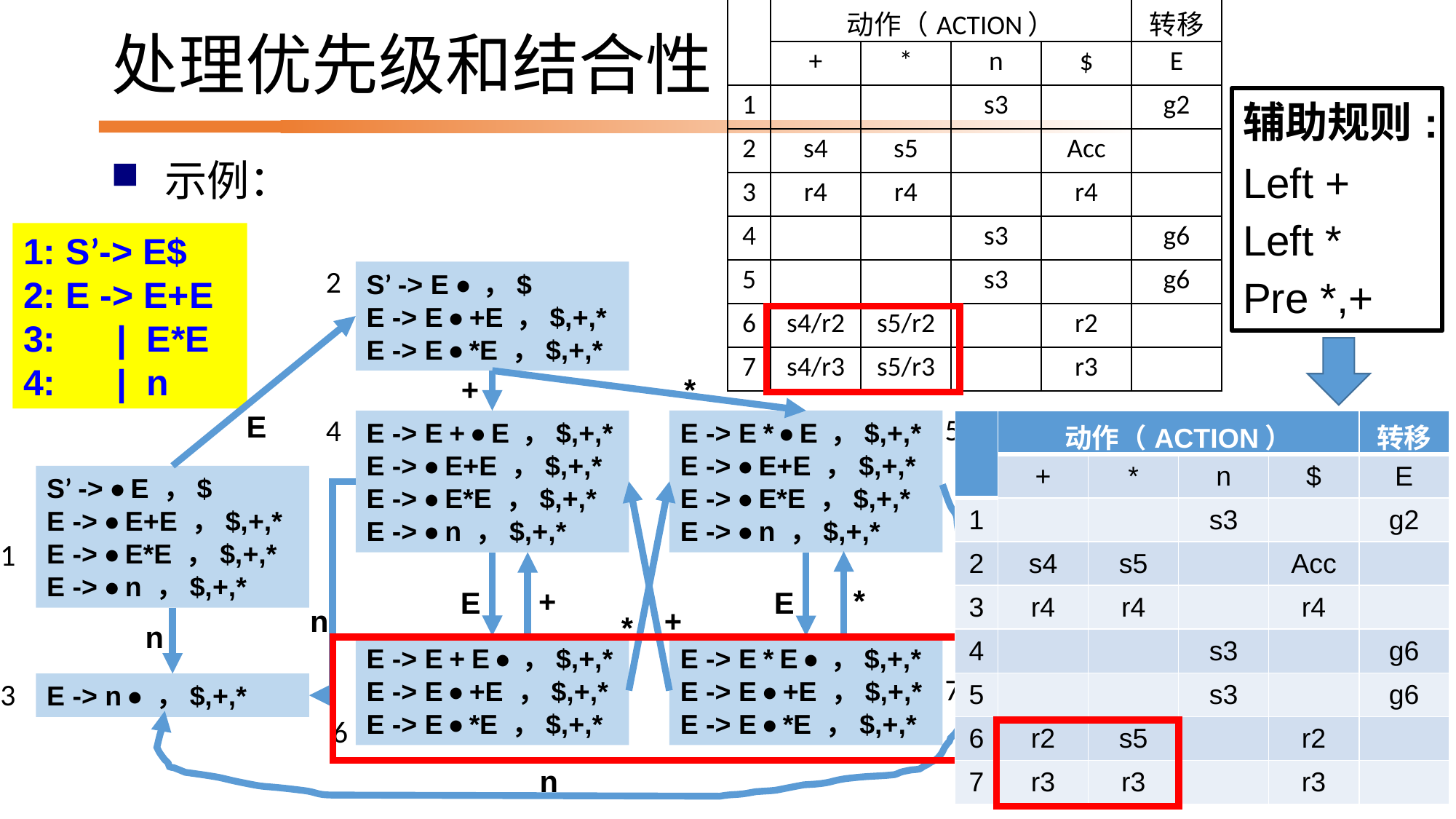

|  | 动作（ACTION） |  |  |  | 转移 |
| --- | --- | --- | --- | --- | --- |
|  | + | \* | n | $ | E |
| 1 |  |  | s3 |  | g2 |
| 2 | s4 | s5 |  | Acc |  |
| 3 | r4 | r4 |  | r4 |  |
| 4 |  |  | s3 |  | g6 |
| 5 |  |  | s3 |  | g6 |
| 6 | s4/r2 | s5/r2 |  | r2 |  |
| 7 | s4/r3 | s5/r3 |  | r3 |  |
# 处理优先级和结合性
辅助规则:
Left +
Left *
Pre *,+
示例：
1: S’-> E$
2: E -> E+E
3:      |  E*E
4:      |  n
2
S’ -> E • ，$
E -> E • +E ，$,+,*
E -> E • *E ，$,+,*
+
*
E
5
E -> E * • E ，$,+,*
E -> • E+E ，$,+,*
E -> • E*E ，$,+,*
E -> • n ，$,+,*
4
E -> E + • E ，$,+,*
E -> • E+E ，$,+,*
E -> • E*E ，$,+,*
E -> • n ，$,+,*
S’ -> • E ，$
E -> • E+E ，$,+,*
E -> • E*E ，$,+,*
E -> • n ，$,+,*
1

*
+
E
E
n
+
*
n
E -> E + E • ，$,+,*
E -> E • +E ，$,+,*
E -> E • *E ，$,+,*
6
E -> E * E • ，$,+,*
E -> E • +E ，$,+,*
E -> E • *E ，$,+,*
7
3
E -> n • ，$,+,*
n

|  | 动作（ACTION） |  |  |  | 转移 |
| --- | --- | --- | --- | --- | --- |
|  | + | \* | n | $ | E |
| 1 |  |  | s3 |  | g2 |
| 2 | s4 | s5 |  | Acc |  |
| 3 | r4 | r4 |  | r4 |  |
| 4 |  |  | s3 |  | g6 |
| 5 |  |  | s3 |  | g6 |
| 6 | r2 | s5 |  | r2 |  |
| 7 | r3 | r3 |  | r3 |  |

151